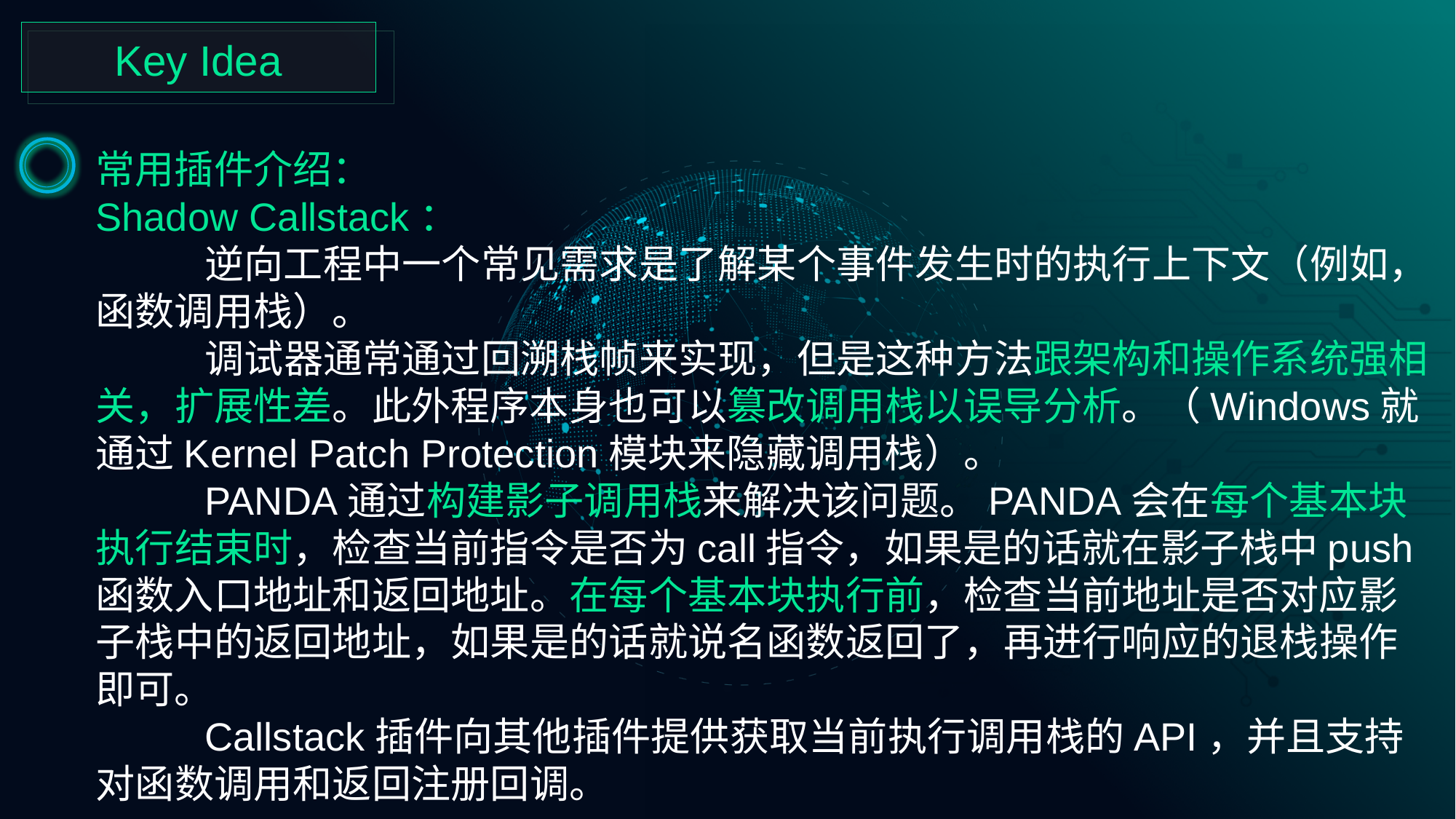

Key Idea

常用插件介绍：
Shadow Callstack：
	逆向工程中一个常见需求是了解某个事件发生时的执行上下文（例如，函数调用栈）。
	调试器通常通过回溯栈帧来实现，但是这种方法跟架构和操作系统强相关，扩展性差。此外程序本身也可以篡改调用栈以误导分析。（Windows就通过Kernel Patch Protection模块来隐藏调用栈）。
	PANDA通过构建影子调用栈来解决该问题。PANDA会在每个基本块执行结束时，检查当前指令是否为call指令，如果是的话就在影子栈中push函数入口地址和返回地址。在每个基本块执行前，检查当前地址是否对应影子栈中的返回地址，如果是的话就说名函数返回了，再进行响应的退栈操作即可。
	Callstack插件向其他插件提供获取当前执行调用栈的API，并且支持对函数调用和返回注册回调。